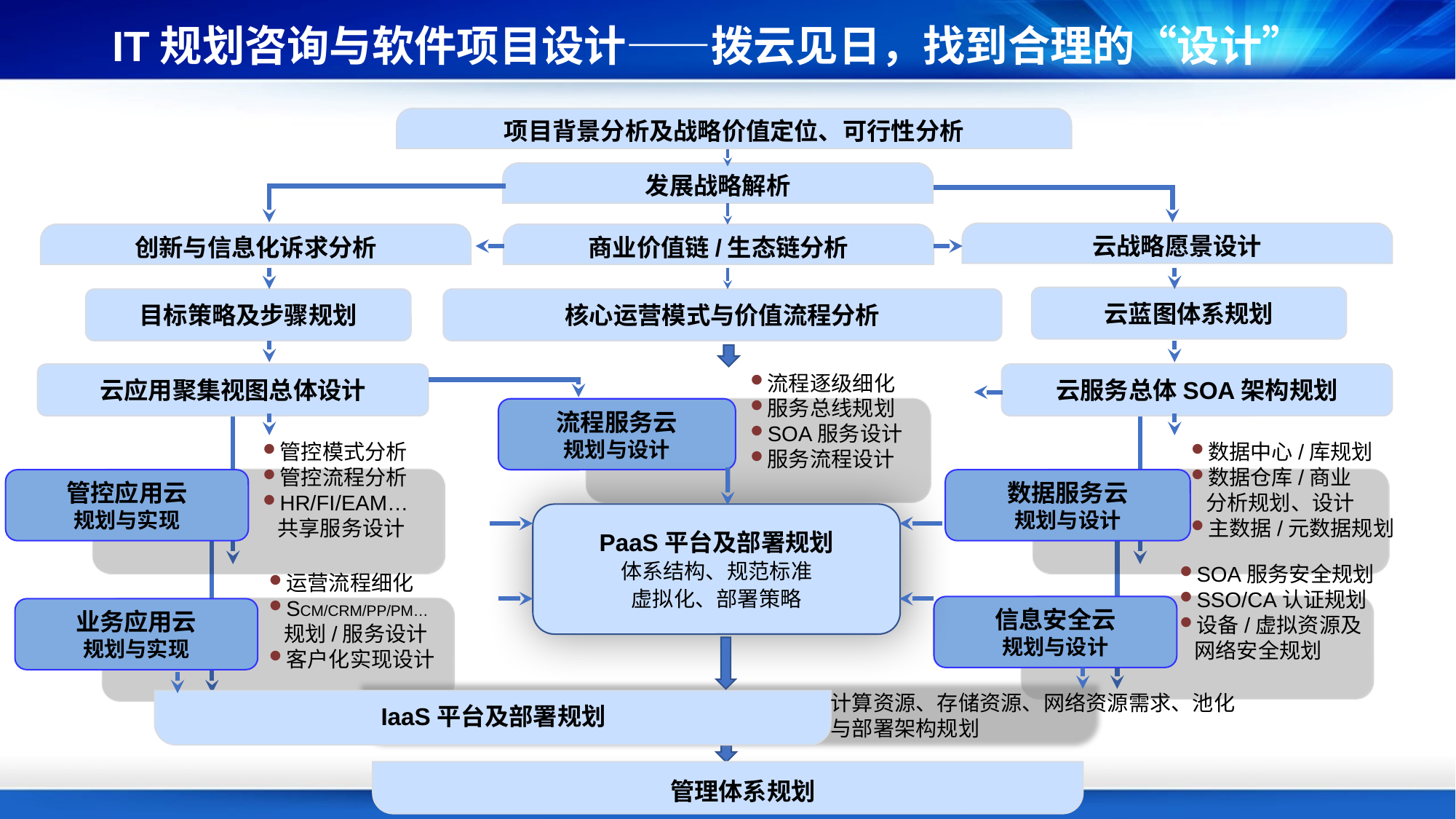

IT规划咨询与软件项目设计——拨云见日，找到合理的“设计”
项目背景分析及战略价值定位、可行性分析
发展战略解析

云战略愿景设计
创新与信息化诉求分析
商业价值链/生态链分析
云蓝图体系规划
目标策略及步骤规划
核心运营模式与价值流程分析

云应用聚集视图总体设计
云服务总体SOA架构规划
流程逐级细化
服务总线规划
SOA服务设计
服务流程设计

流程服务云
规划与设计
管控模式分析
管控流程分析
HR/FI/EAM…
  共享服务设计
数据中心/库规划
数据仓库/商业
  分析规划、设计
主数据/元数据规划
管控应用云
规划与实现
数据服务云
规划与设计
PaaS平台及部署规划
体系结构、规范标准
虚拟化、部署策略
SOA服务安全规划
SSO/CA认证规划
设备/虚拟资源及
  网络安全规划

运营流程细化
SCM/CRM/PP/PM…
  规划/服务设计
客户化实现设计
信息安全云
规划与设计
业务应用云
规划与实现

计算资源、存储资源、网络资源需求、池化与部署架构规划

IaaS平台及部署规划

管理体系规划